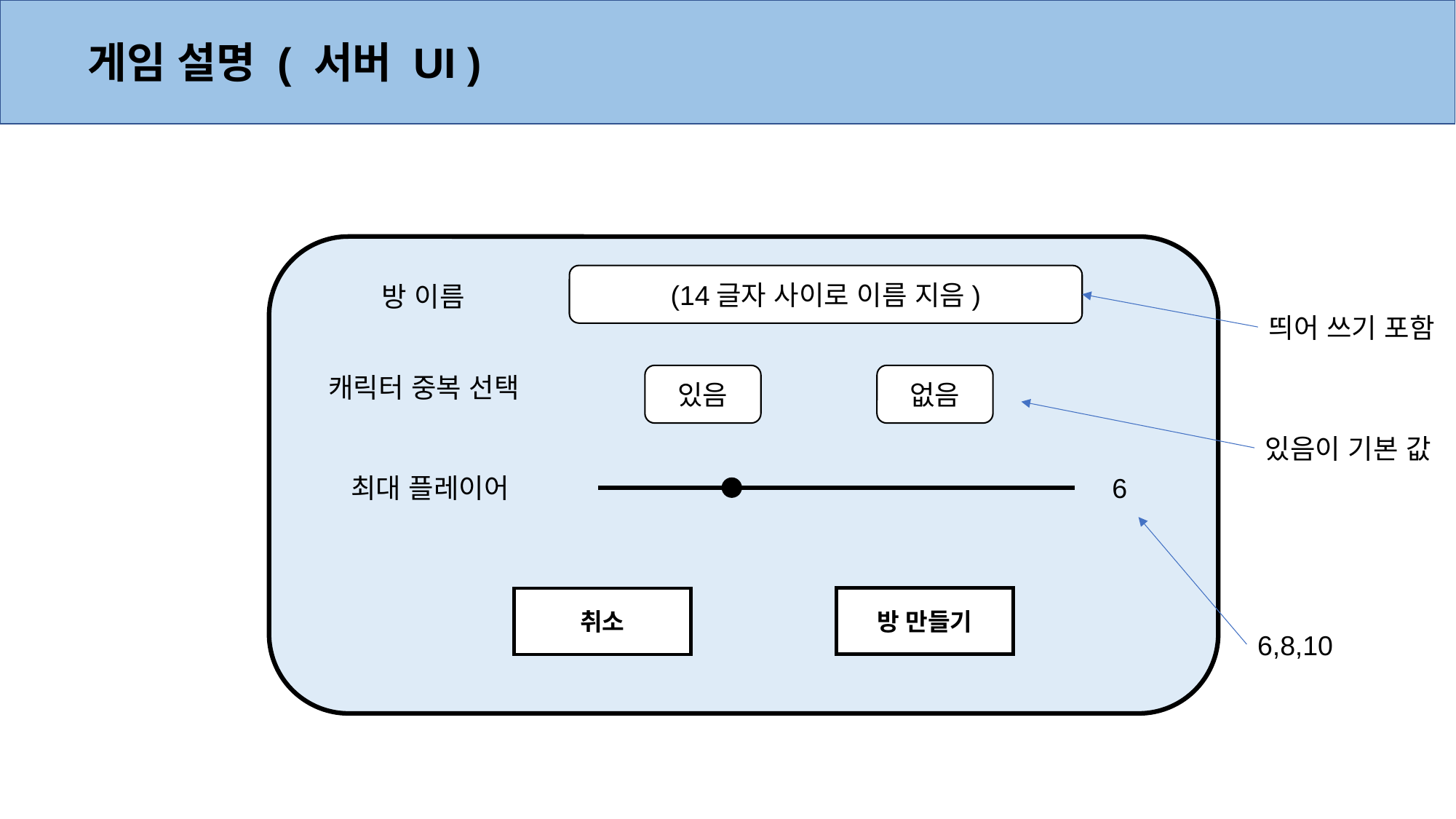

게임 설명 ( 서버 UI )
(14글자 사이로 이름 지음)
방 이름
띄어 쓰기 포함
캐릭터 중복 선택
있음
없음
있음이 기본 값
최대 플레이어
6

방 만들기
취소
6,8,10